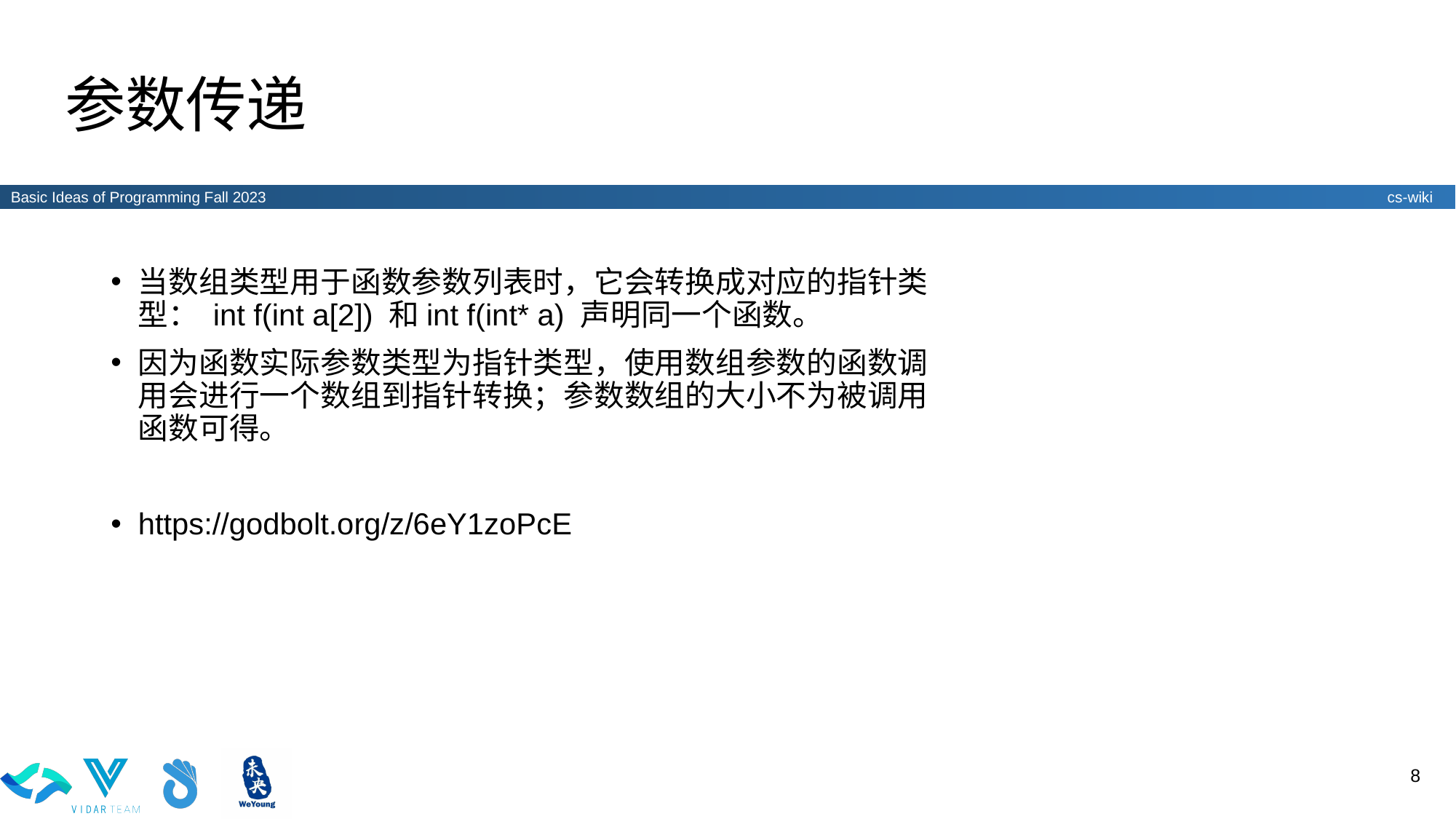

# 参数传递
当数组类型用于函数参数列表时，它会转换成对应的指针类型： int f(int a[2]) 和int f(int* a) 声明同一个函数。
因为函数实际参数类型为指针类型，使用数组参数的函数调用会进行一个数组到指针转换；参数数组的大小不为被调用函数可得。

https://godbolt.org/z/6eY1zoPcE